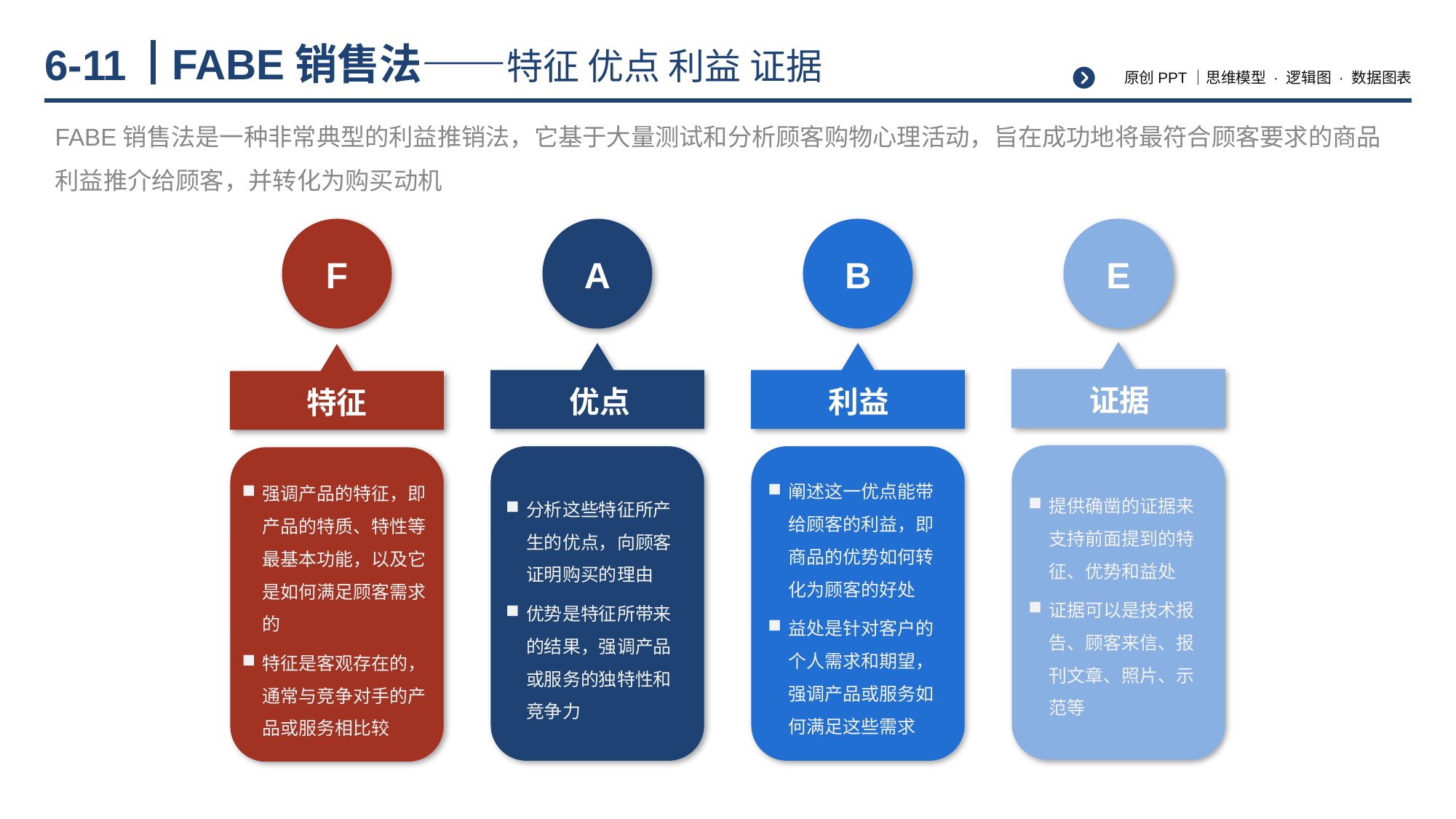

# FABE销售法——特征 优点 利益 证据
6-11
FABE销售法是一种非常典型的利益推销法，它基于大量测试和分析顾客购物心理活动，旨在成功地将最符合顾客要求的商品利益推介给顾客，并转化为购买动机
F

特征
强调产品的特征，即产品的特质、特性等最基本功能，以及它是如何满足顾客需求的
特征是客观存在的，通常与竞争对手的产品或服务相比较

A

优点
分析这些特征所产生的优点，向顾客证明购买的理由
优势是特征所带来的结果，强调产品或服务的独特性和竞争力

B

利益
阐述这一优点能带给顾客的利益，即商品的优势如何转化为顾客的好处
益处是针对客户的个人需求和期望，强调产品或服务如何满足这些需求

E

证据
提供确凿的证据来支持前面提到的特征、优势和益处
证据可以是技术报告、顾客来信、报刊文章、照片、示范等